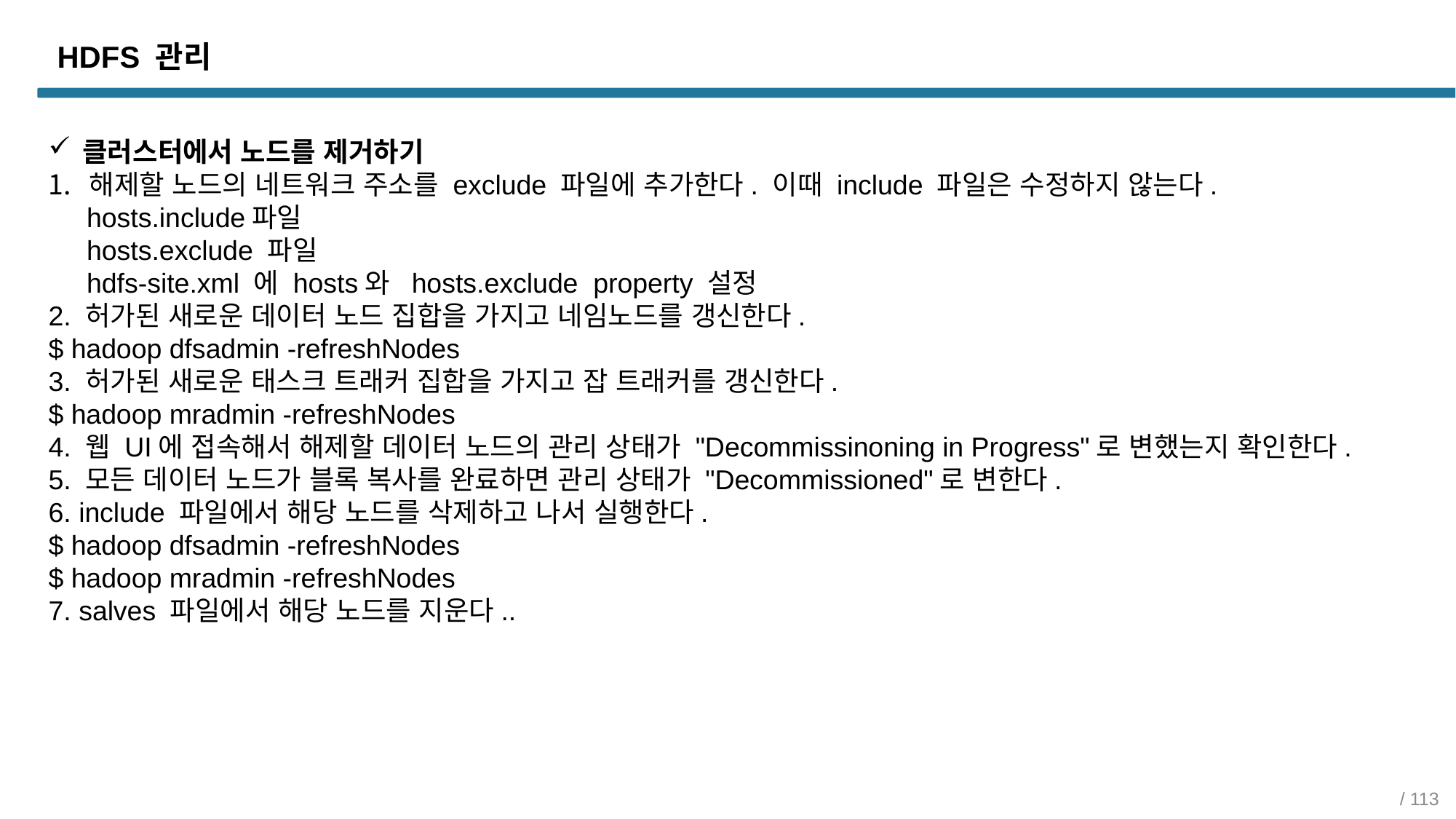

HDFS 관리
클러스터에서 노드를 제거하기
해제할 노드의 네트워크 주소를 exclude 파일에 추가한다. 이때 include 파일은 수정하지 않는다.
     hosts.include파일
     hosts.exclude 파일
     hdfs-site.xml 에 hosts와  hosts.exclude  property 설정
2. 허가된 새로운 데이터 노드 집합을 가지고 네임노드를 갱신한다.
$ hadoop dfsadmin -refreshNodes
3. 허가된 새로운 태스크 트래커 집합을 가지고 잡 트래커를 갱신한다.
$ hadoop mradmin -refreshNodes
4. 웹 UI에 접속해서 해제할 데이터 노드의 관리 상태가 "Decommissinoning in Progress"로 변했는지 확인한다.
5. 모든 데이터 노드가 블록 복사를 완료하면 관리 상태가 "Decommissioned"로 변한다.
6. include 파일에서 해당 노드를 삭제하고 나서 실행한다.
$ hadoop dfsadmin -refreshNodes
$ hadoop mradmin -refreshNodes
7. salves 파일에서 해당 노드를 지운다..
/ 113